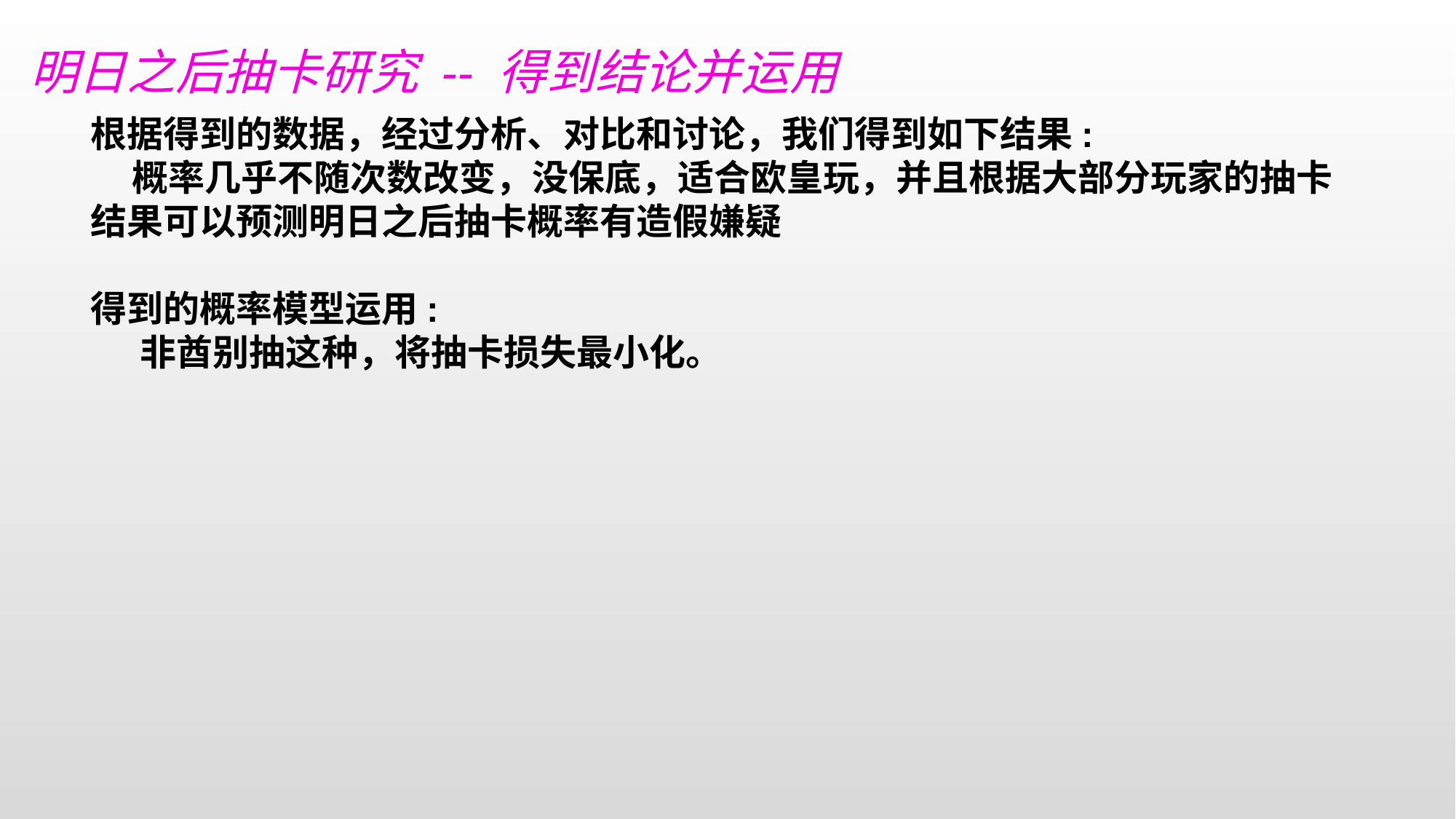

明日之后抽卡研究 -- 得到结论并运用
根据得到的数据，经过分析、对比和讨论，我们得到如下结果:
    概率几乎不随次数改变，没保底，适合欧皇玩，并且根据大部分玩家的抽卡结果可以预测明日之后抽卡概率有造假嫌疑

得到的概率模型运用:
     非酋别抽这种，将抽卡损失最小化。